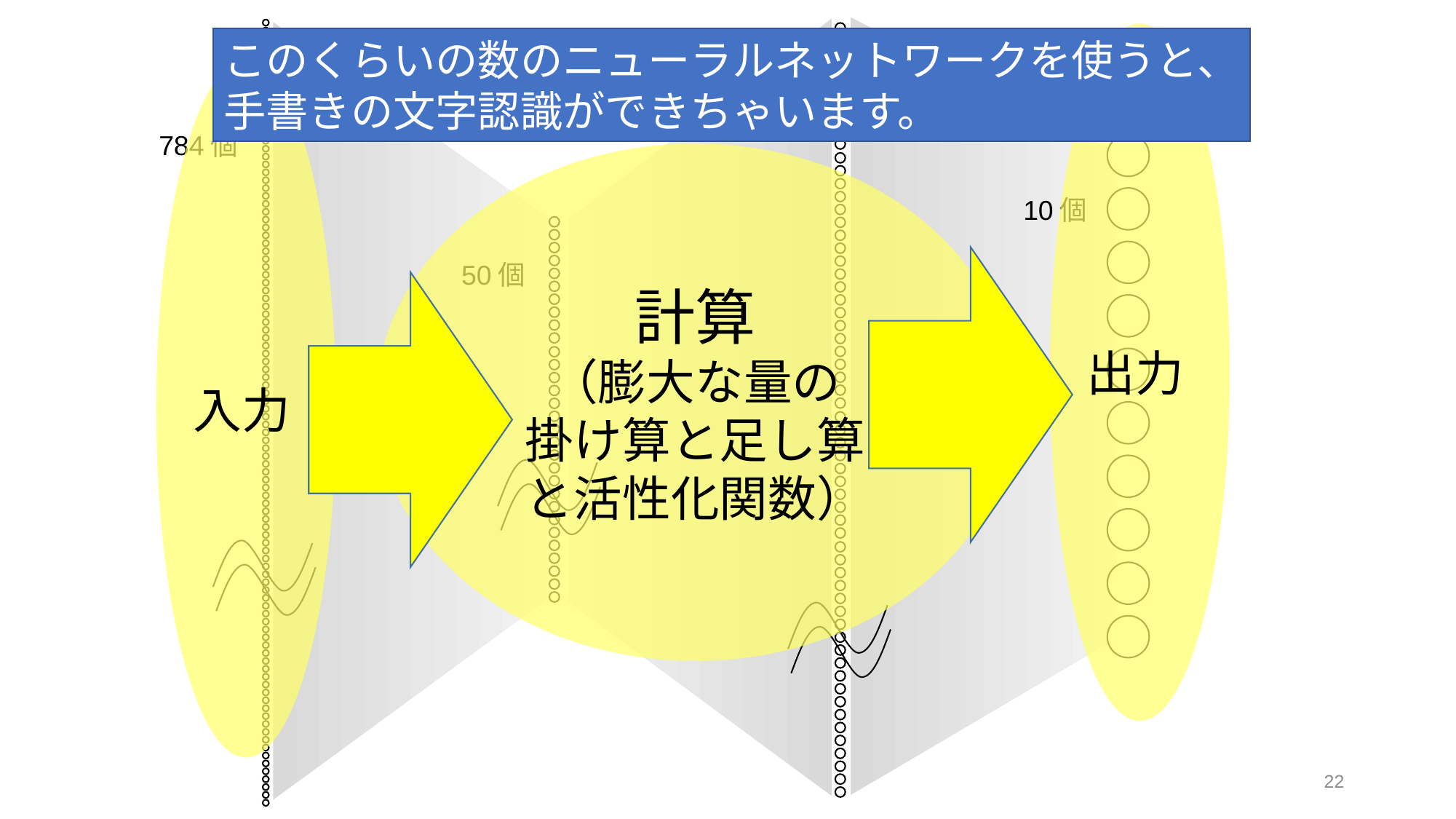

出力

このくらいの数のニューラルネットワークを使うと、
手書きの文字認識ができちゃいます。

入力

100個

784個

計算
（膨大な量の
掛け算と足し算
と活性化関数）

10個

50個

22